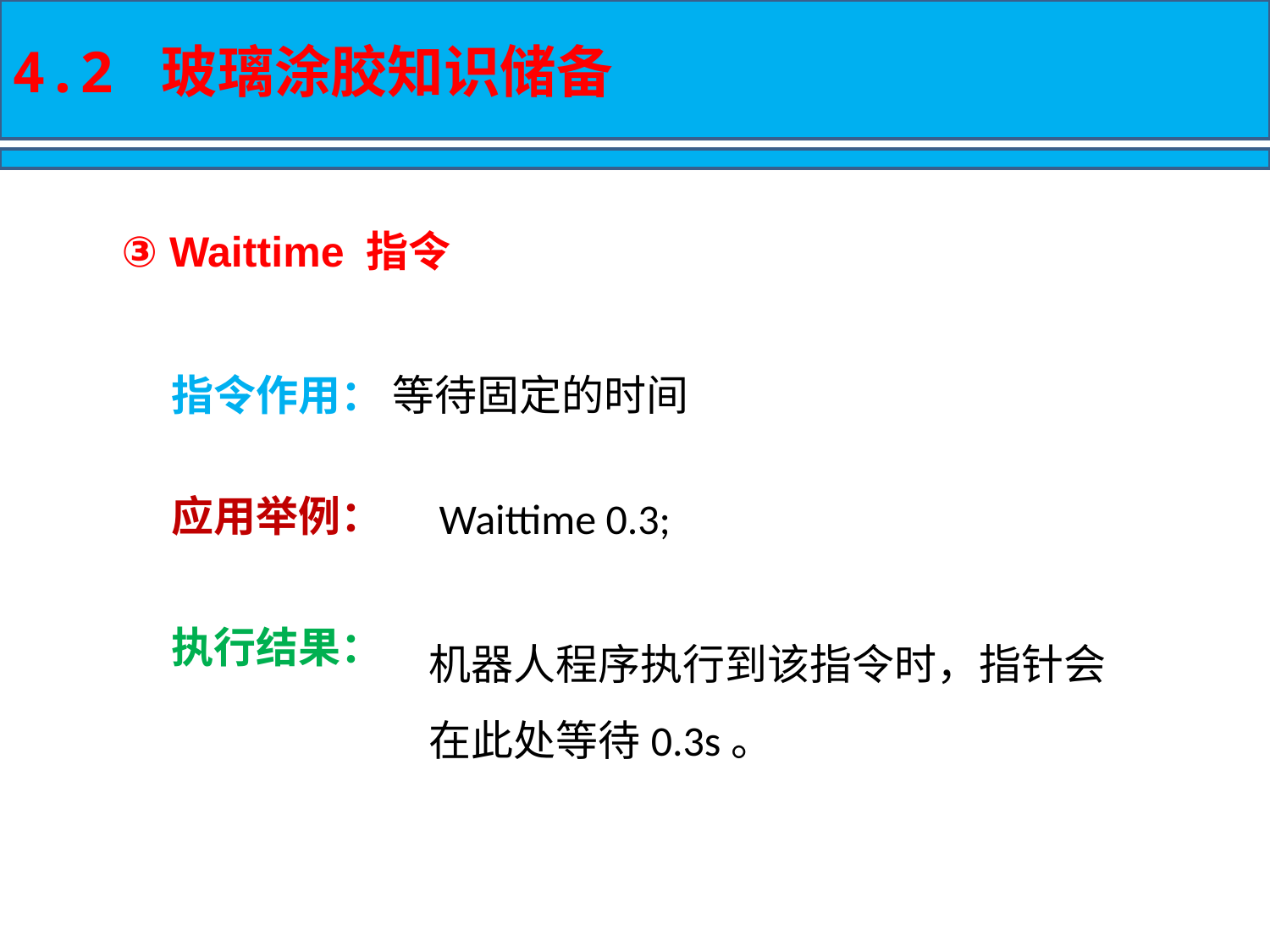

4.2 玻璃涂胶知识储备

③ Waittime 指令
指令作用： 等待固定的时间

应用举例：
Waittime 0.3;
机器人程序执行到该指令时，指针会在此处等待0.3s。
执行结果：